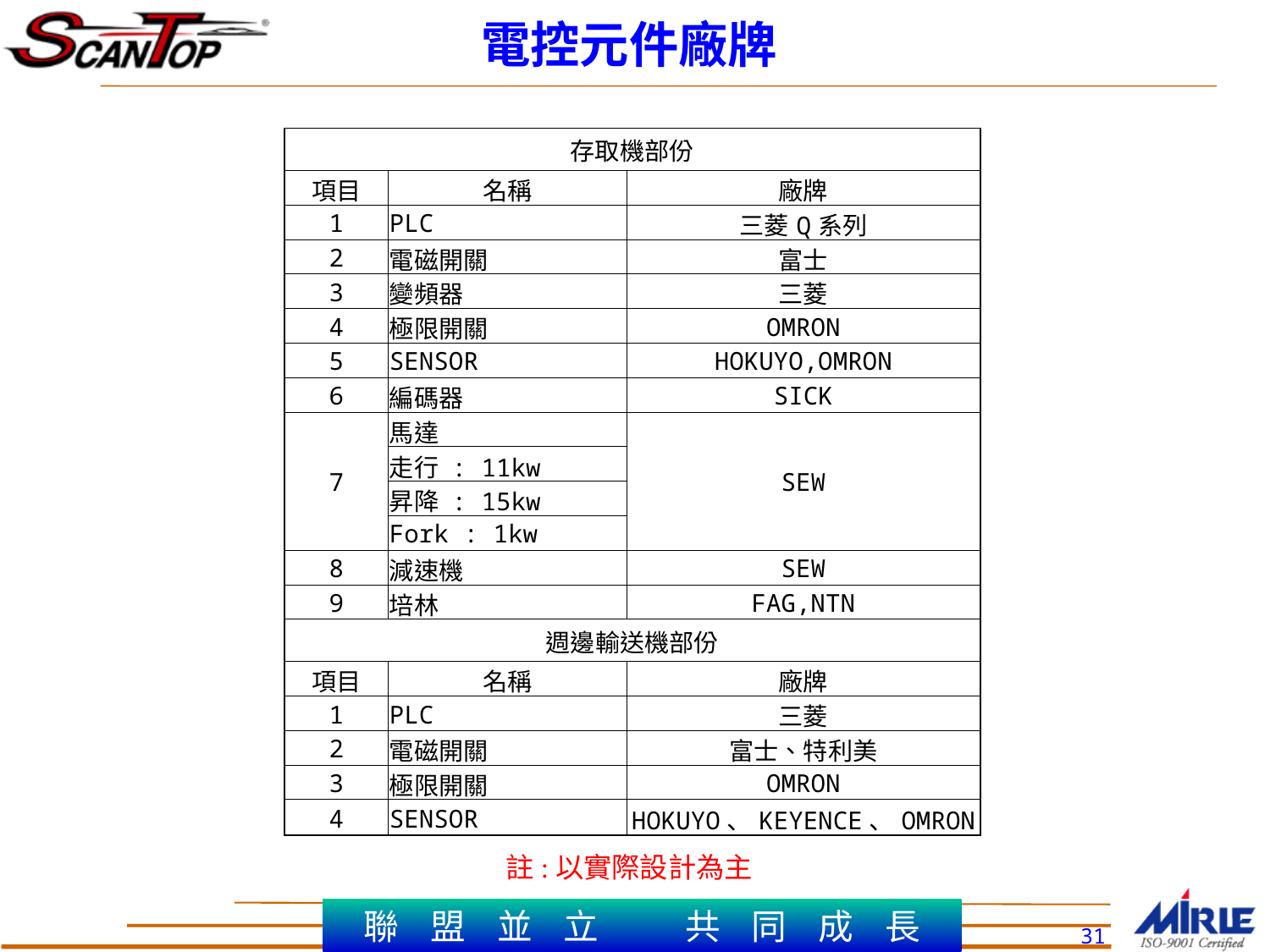

電控元件廠牌
| 存取機部份 |  |  |
| --- | --- | --- |
| 項目 | 名稱 | 廠牌 |
| 1 | PLC | 三菱Q系列 |
| 2 | 電磁開關 | 富士 |
| 3 | 變頻器 | 三菱 |
| 4 | 極限開關 | OMRON |
| 5 | SENSOR | HOKUYO,OMRON |
| 6 | 編碼器 | SICK |
| 7 | 馬達 | SEW |
|  | 走行 : 11kw |  |
|  | 昇降 : 15kw |  |
|  | Fork : 1kw |  |
| 8 | 減速機 | SEW |
| 9 | 培林 | FAG,NTN |
| 週邊輸送機部份 |  |  |
| 項目 | 名稱 | 廠牌 |
| 1 | PLC | 三菱 |
| 2 | 電磁開關 | 富士、特利美 |
| 3 | 極限開關 | OMRON |
| 4 | SENSOR | HOKUYO、KEYENCE、OMRON |
註:以實際設計為主
31